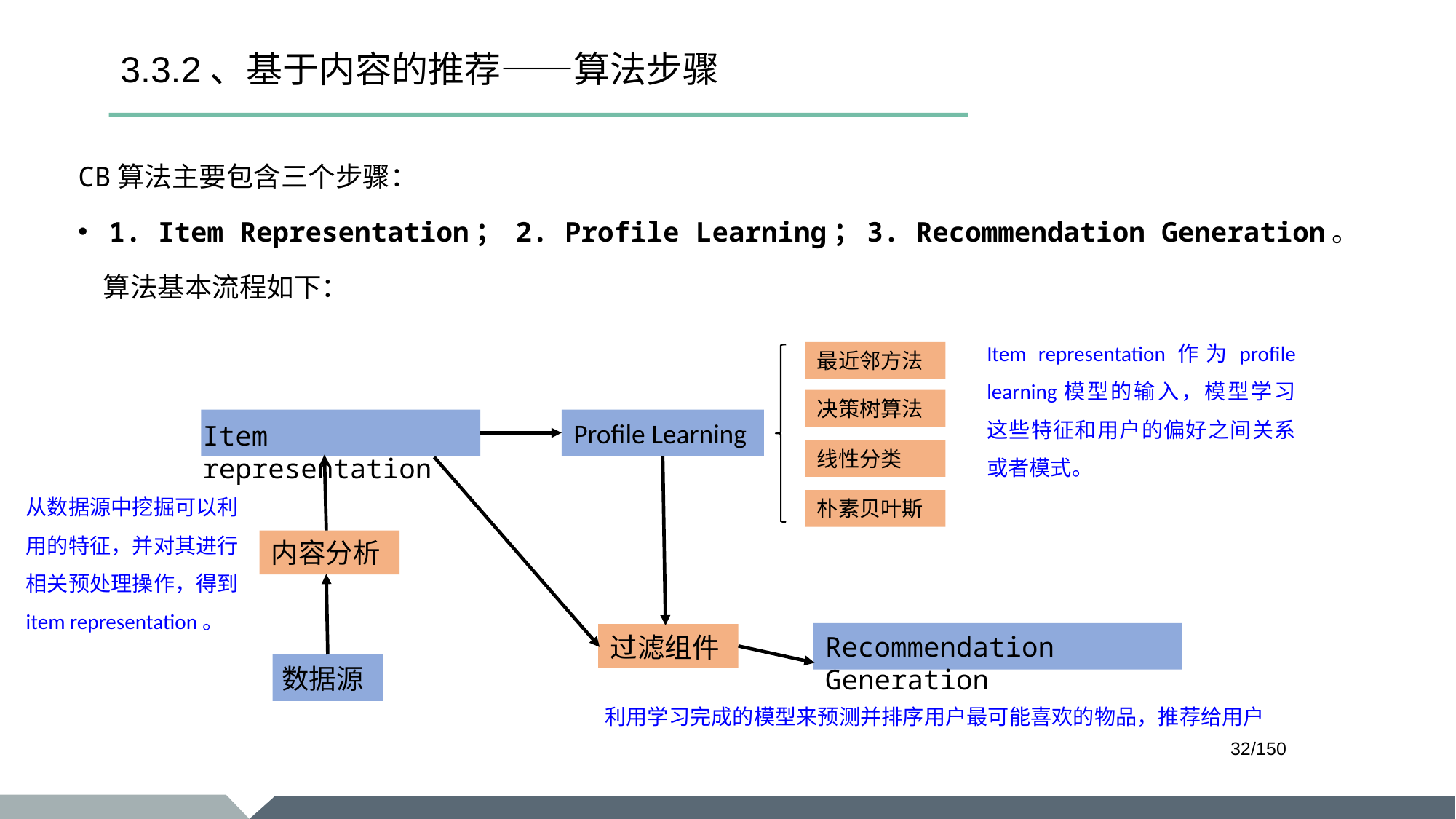

# 3.3.2、基于内容的推荐——算法步骤
CB算法主要包含三个步骤：
1. Item Representation； 2. Profile Learning；3. Recommendation Generation。
   算法基本流程如下：

Item representation作为profile learning模型的输入，模型学习这些特征和用户的偏好之间关系或者模式。
最近邻方法

决策树算法

Profile Learning
Item representation
线性分类

从数据源中挖掘可以利用的特征，并对其进行相关预处理操作，得到item representation。
朴素贝叶斯

内容分析

Recommendation Generation
过滤组件

数据源
利用学习完成的模型来预测并排序用户最可能喜欢的物品，推荐给用户
32/150